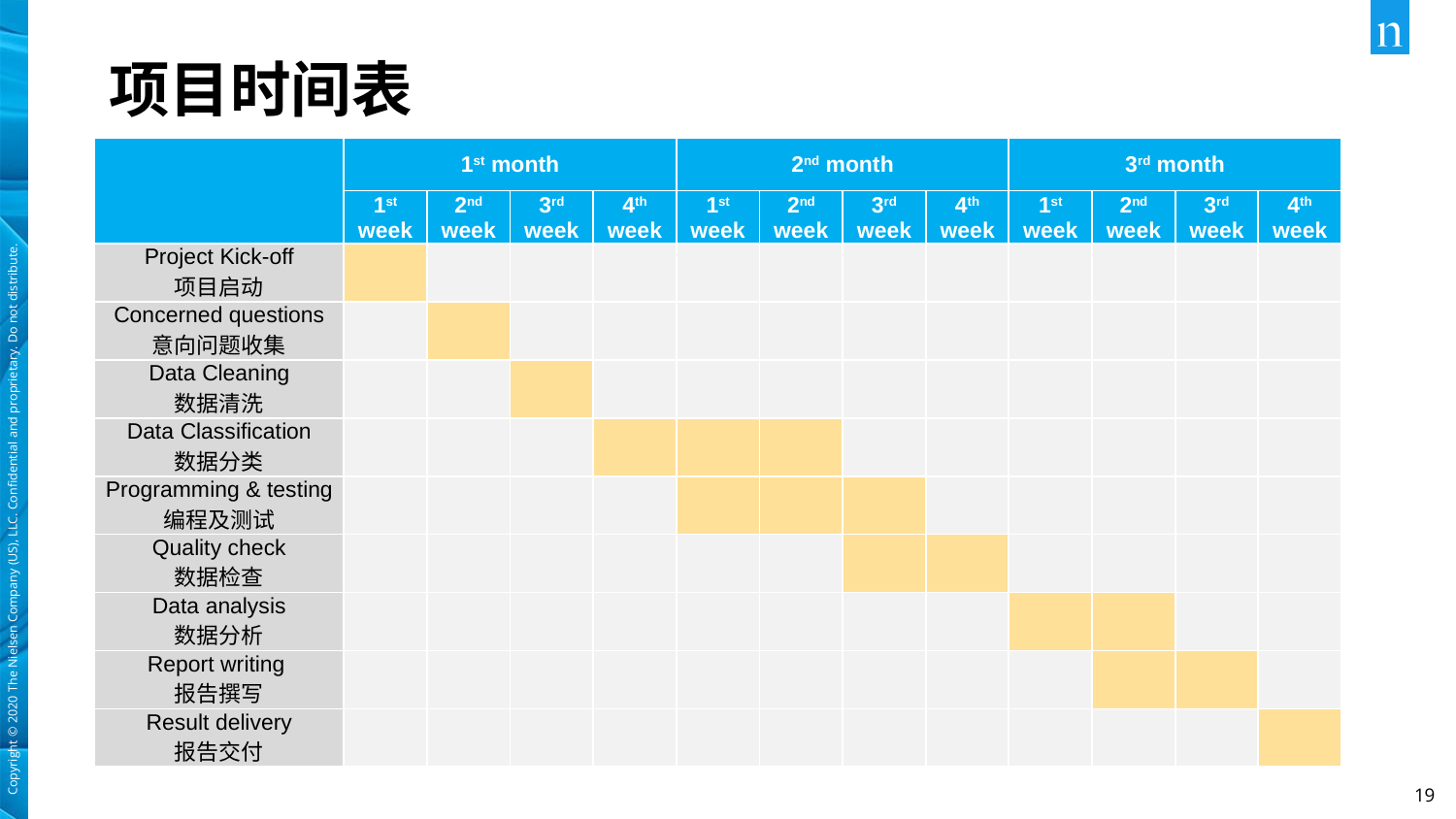

# 项目时间表
|  | 1st month |  |  |  | 2nd month |  |  |  | 3rd month |  |  |  |
| --- | --- | --- | --- | --- | --- | --- | --- | --- | --- | --- | --- | --- |
|  | 1st week | 2nd week | 3rd week | 4th week | 1st week | 2nd week | 3rd week | 4th week | 1st week | 2nd week | 3rd week | 4th week |
| Project Kick-off 项目启动 |  |  |  |  |  |  |  |  |  |  |  |  |
| Concerned questions 意向问题收集 |  |  |  |  |  |  |  |  |  |  |  |  |
| Data Cleaning 数据清洗 |  |  |  |  |  |  |  |  |  |  |  |  |
| Data Classification 数据分类 |  |  |  |  |  |  |  |  |  |  |  |  |
| Programming & testing 编程及测试 |  |  |  |  |  |  |  |  |  |  |  |  |
| Quality check 数据检查 |  |  |  |  |  |  |  |  |  |  |  |  |
| Data analysis 数据分析 |  |  |  |  |  |  |  |  |  |  |  |  |
| Report writing 报告撰写 |  |  |  |  |  |  |  |  |  |  |  |  |
| Result delivery 报告交付 |  |  |  |  |  |  |  |  |  |  |  |  |